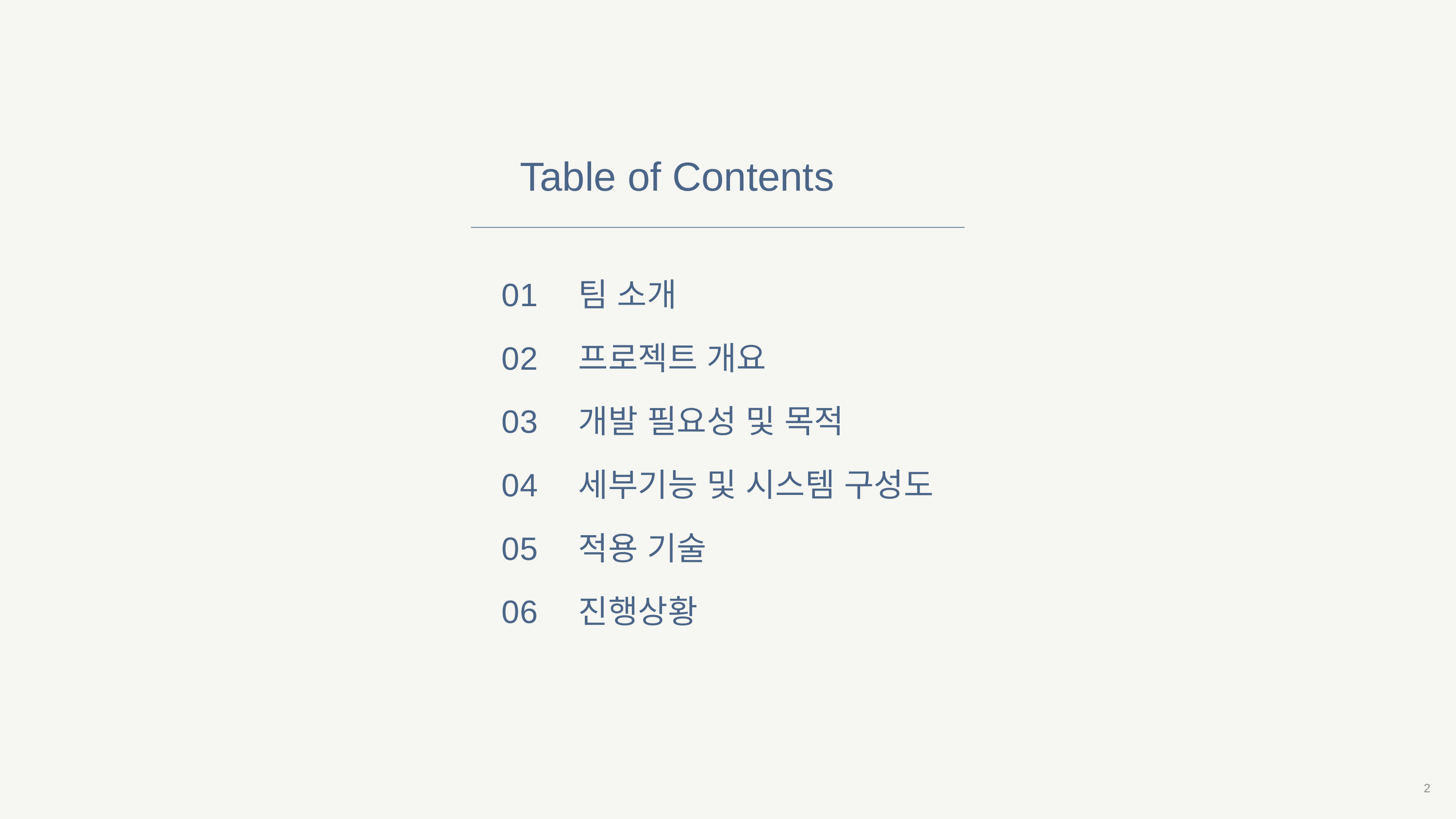

Table of Contents

01
02
03
04
05
06
팀 소개
프로젝트 개요
개발 필요성 및 목적
세부기능 및 시스템 구성도
적용 기술
진행상황
2